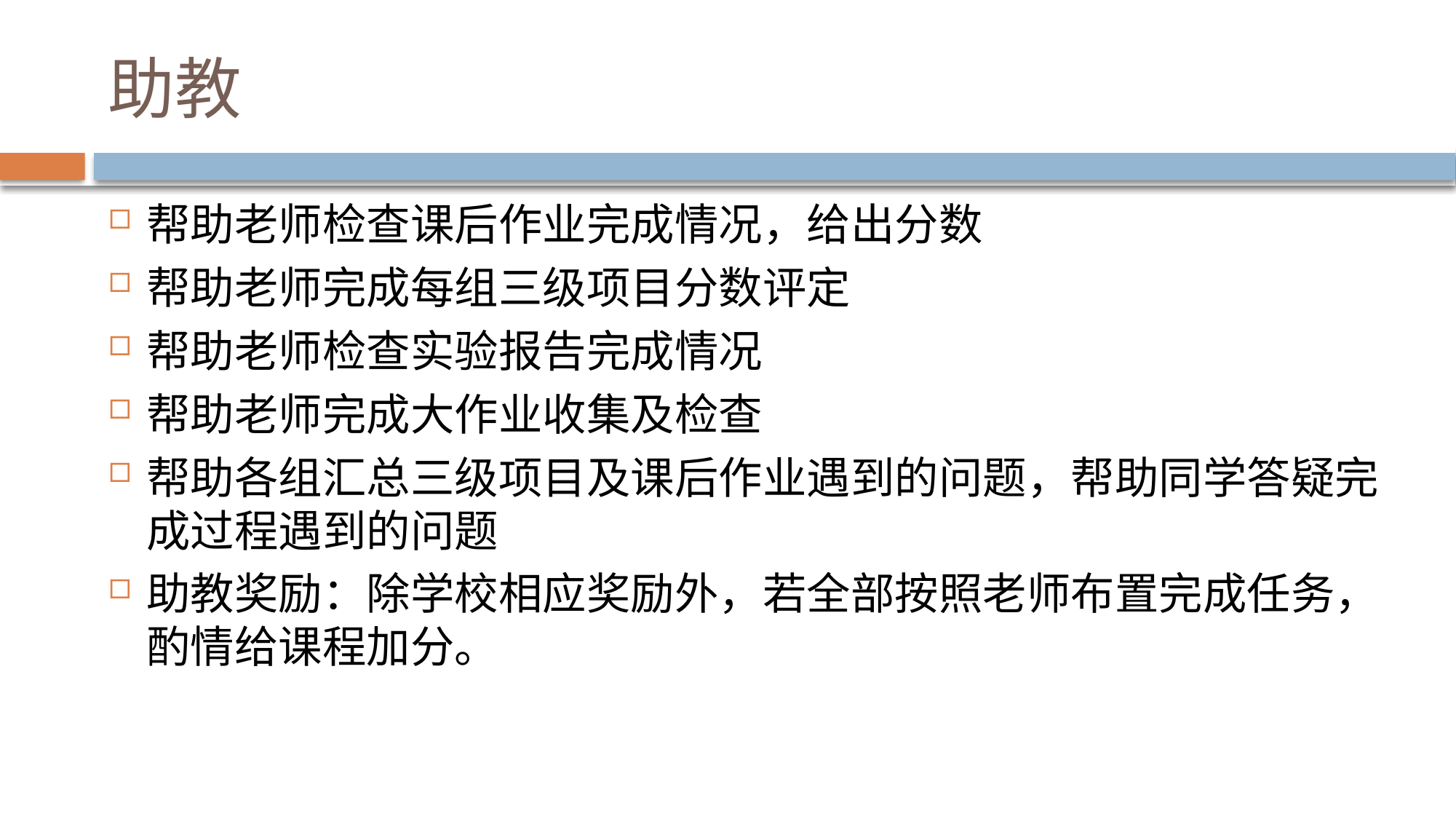

# 助教
帮助老师检查课后作业完成情况，给出分数
帮助老师完成每组三级项目分数评定
帮助老师检查实验报告完成情况
帮助老师完成大作业收集及检查
帮助各组汇总三级项目及课后作业遇到的问题，帮助同学答疑完成过程遇到的问题
助教奖励：除学校相应奖励外，若全部按照老师布置完成任务，酌情给课程加分。